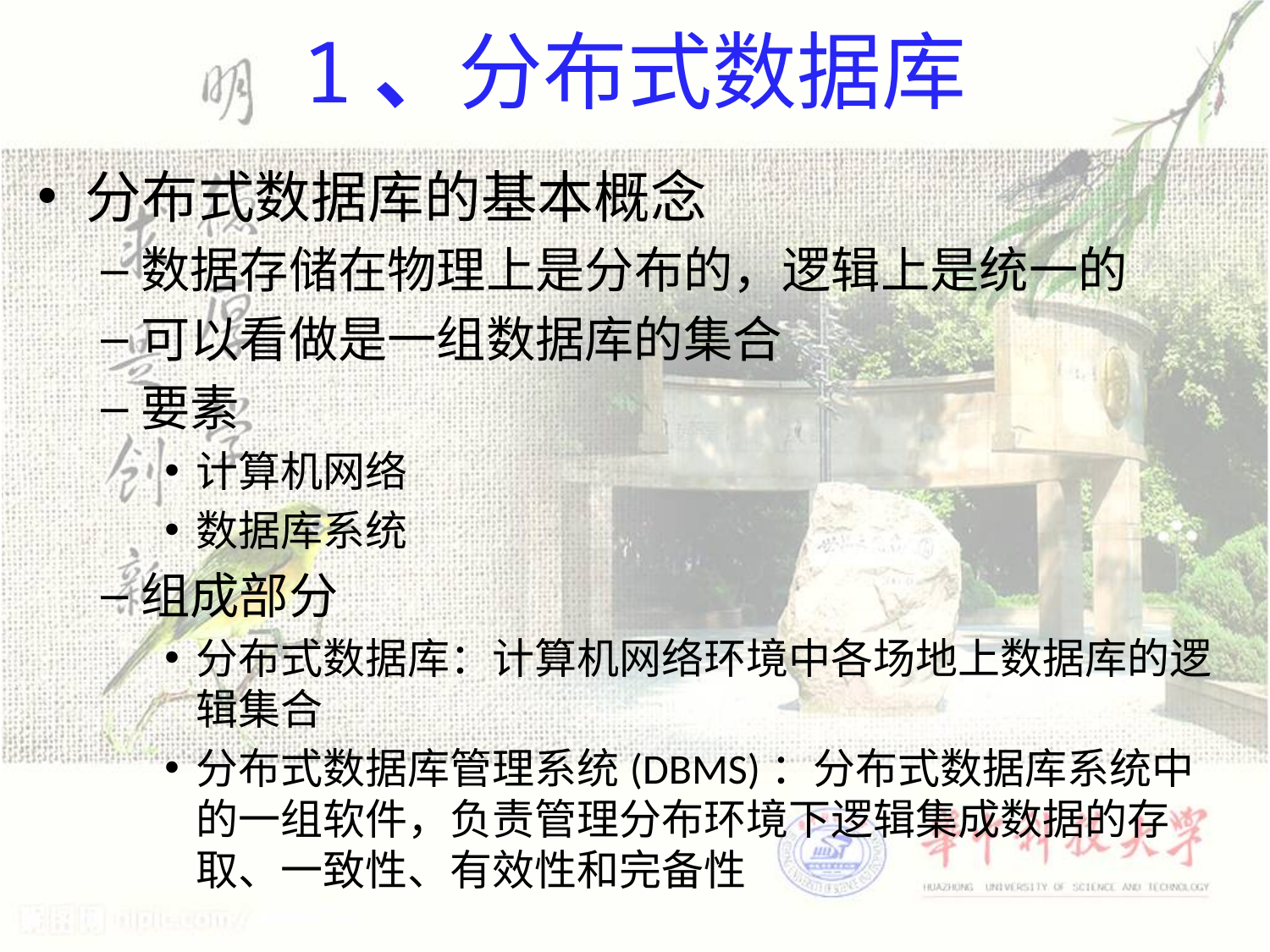

1、分布式数据库
分布式数据库的基本概念
数据存储在物理上是分布的，逻辑上是统一的
可以看做是一组数据库的集合
要素
计算机网络
数据库系统
组成部分
分布式数据库：计算机网络环境中各场地上数据库的逻辑集合
分布式数据库管理系统(DBMS)：分布式数据库系统中的一组软件，负责管理分布环境下逻辑集成数据的存取、一致性、有效性和完备性